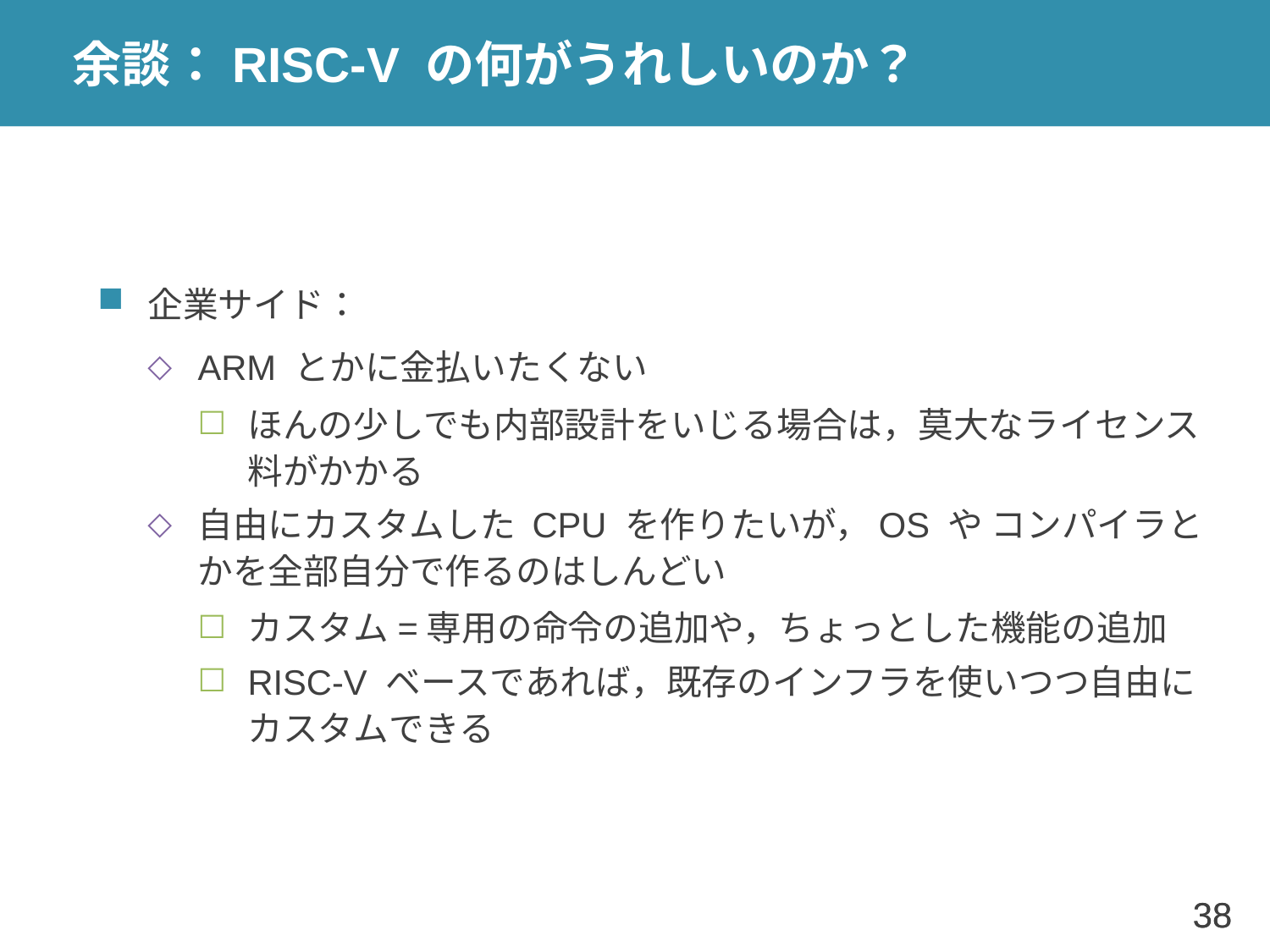

# 余談：RISC-V の何がうれしいのか？
企業サイド：
ARM とかに金払いたくない
ほんの少しでも内部設計をいじる場合は，莫大なライセンス料がかかる
自由にカスタムした CPU を作りたいが，OS や コンパイラとかを全部自分で作るのはしんどい
カスタム=専用の命令の追加や，ちょっとした機能の追加
RISC-V ベースであれば，既存のインフラを使いつつ自由にカスタムできる